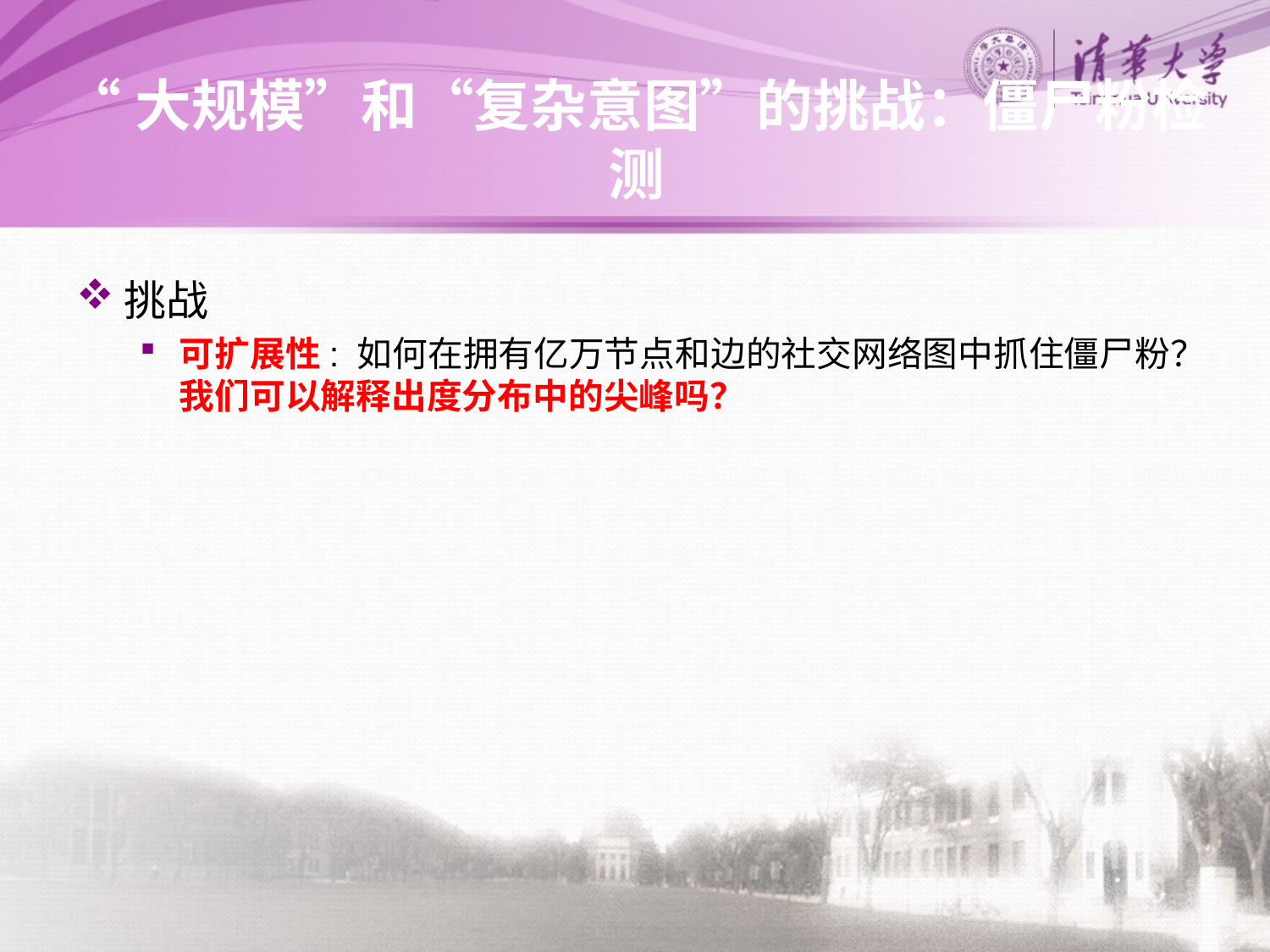

# “大规模”和“复杂意图”的挑战：僵尸粉检测
挑战
可扩展性: 如何在拥有亿万节点和边的社交网络图中抓住僵尸粉？我们可以解释出度分布中的尖峰吗？